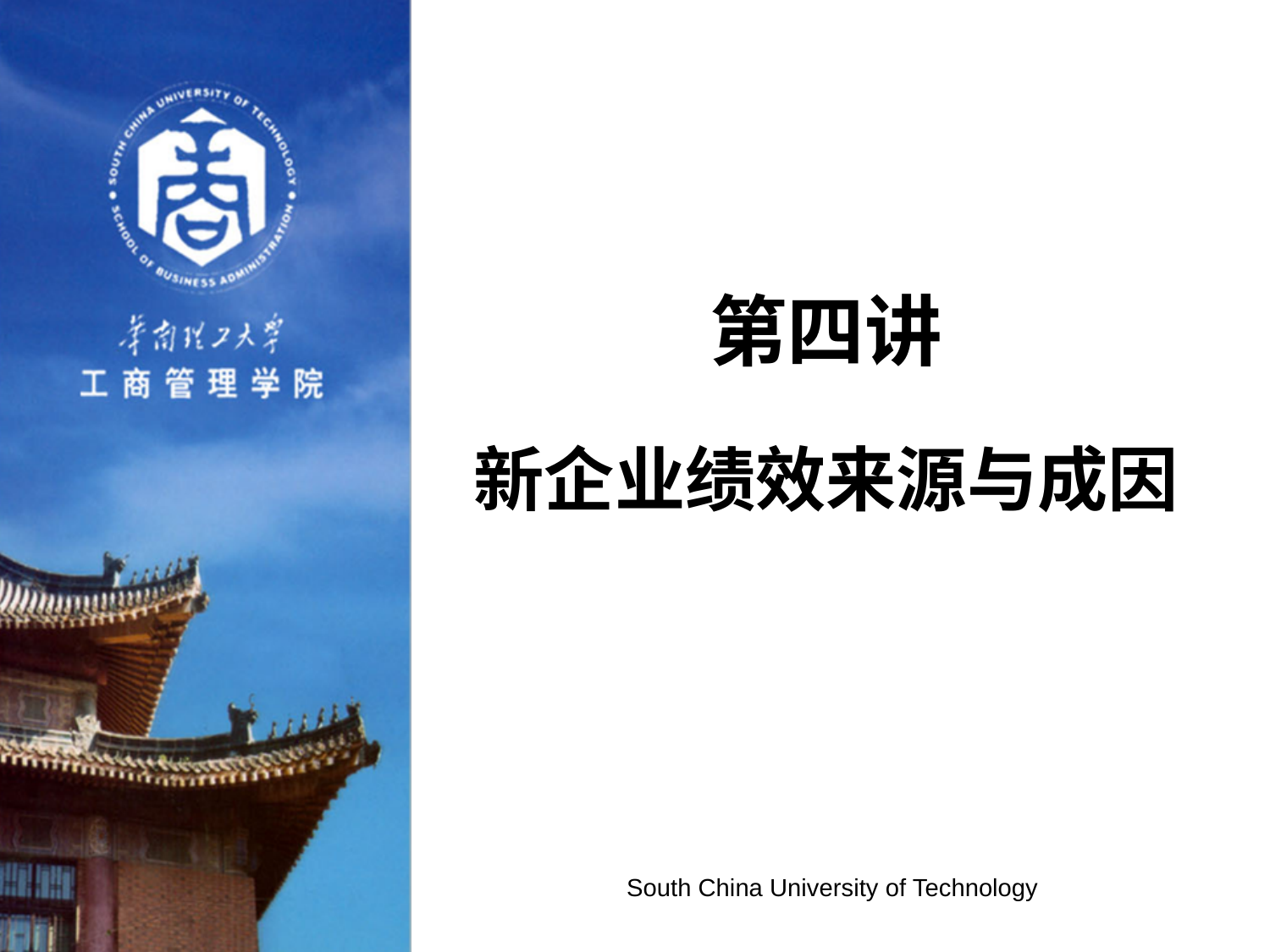

第四讲
新企业绩效来源与成因

South China University of Technology